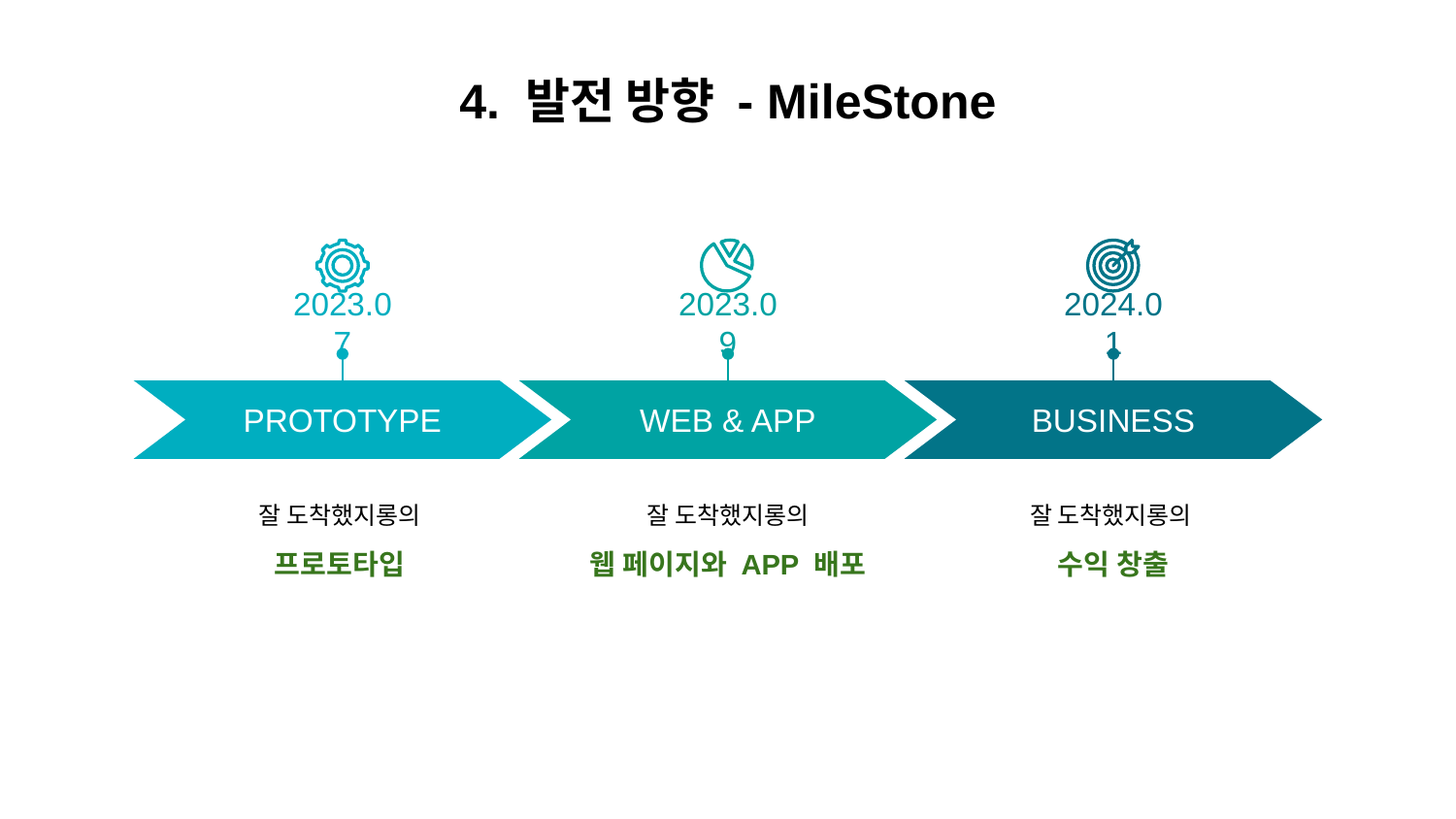

# 4. 발전 방향 - MileStone

2024.01
BUSINESS
잘 도착했지롱의
수익 창출

2023.07
PROTOTYPE
잘 도착했지롱의
프로토타입

2023.09
WEB & APP
잘 도착했지롱의
웹 페이지와 APP 배포